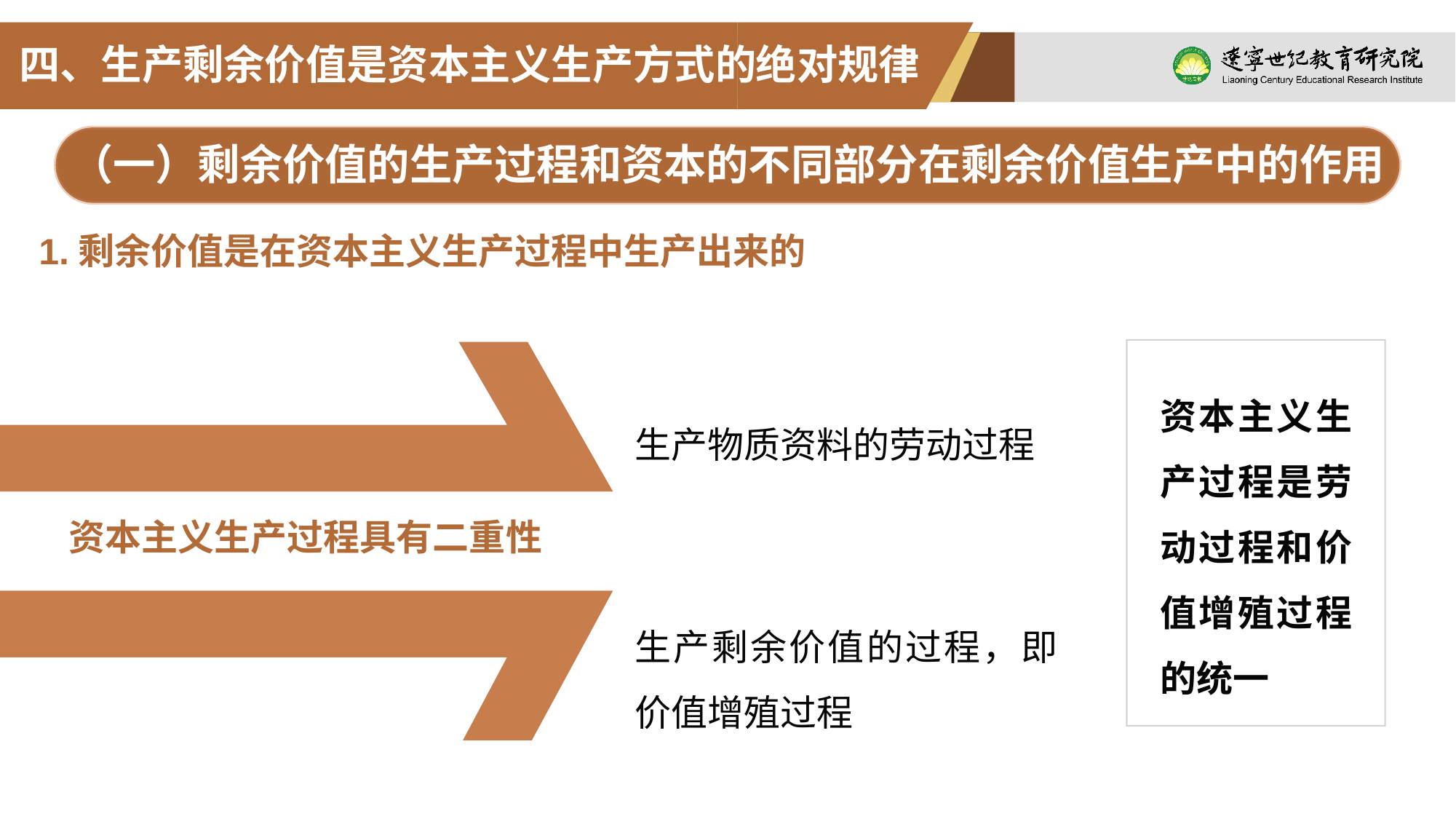

四、生产剩余价值是资本主义生产方式的绝对规律
（一）剩余价值的生产过程和资本的不同部分在剩余价值生产中的作用
1.剩余价值是在资本主义生产过程中生产出来的

资本主义生产过程是劳动过程和价值增殖过程的统一

生产物质资料的劳动过程
资本主义生产过程具有二重性

生产剩余价值的过程，即价值增殖过程